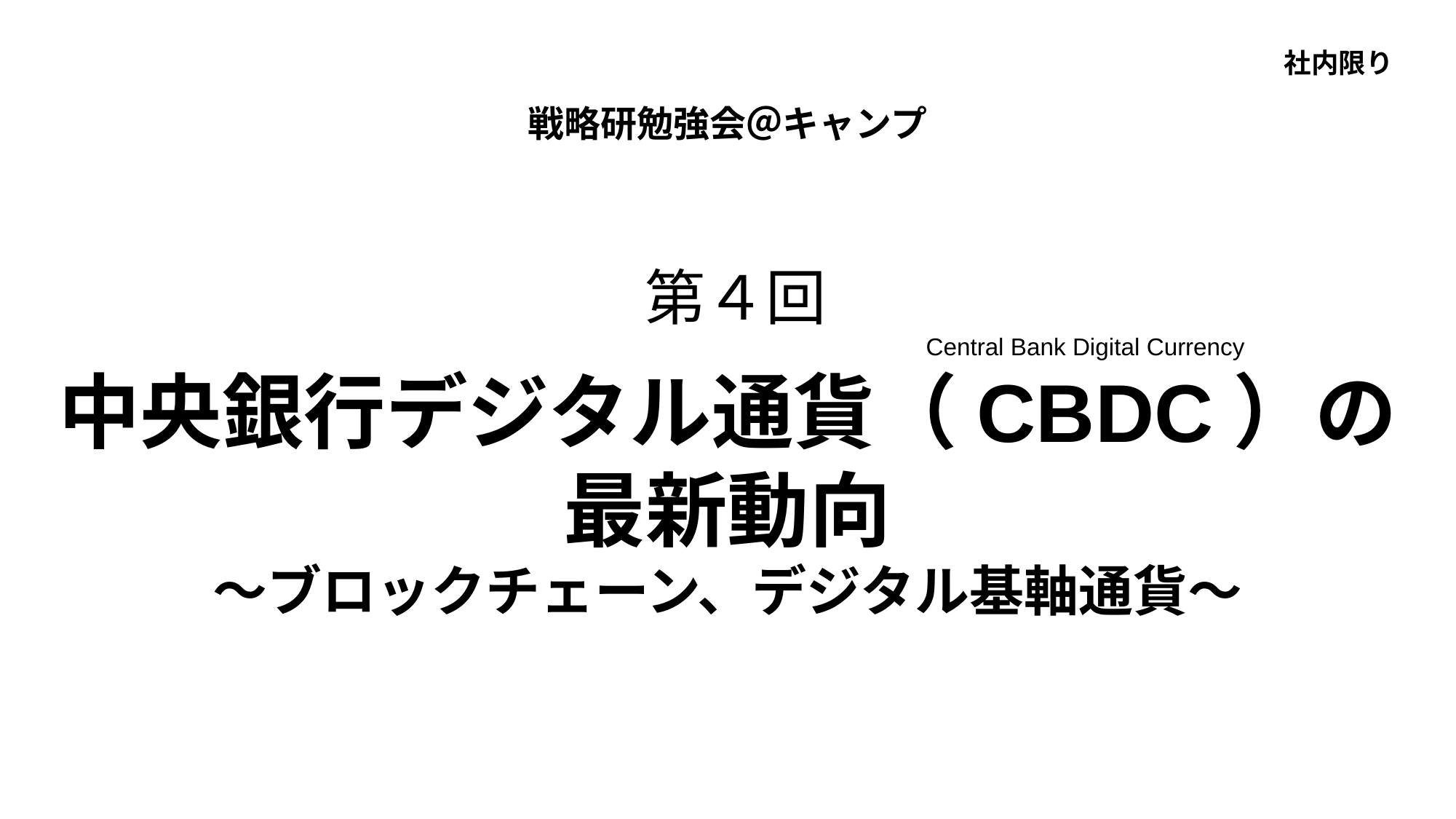

社内限り
戦略研勉強会＠キャンプ
第４回
Central Bank Digital Currency
中央銀行デジタル通貨（CBDC）の
最新動向
～ブロックチェーン、デジタル基軸通貨～